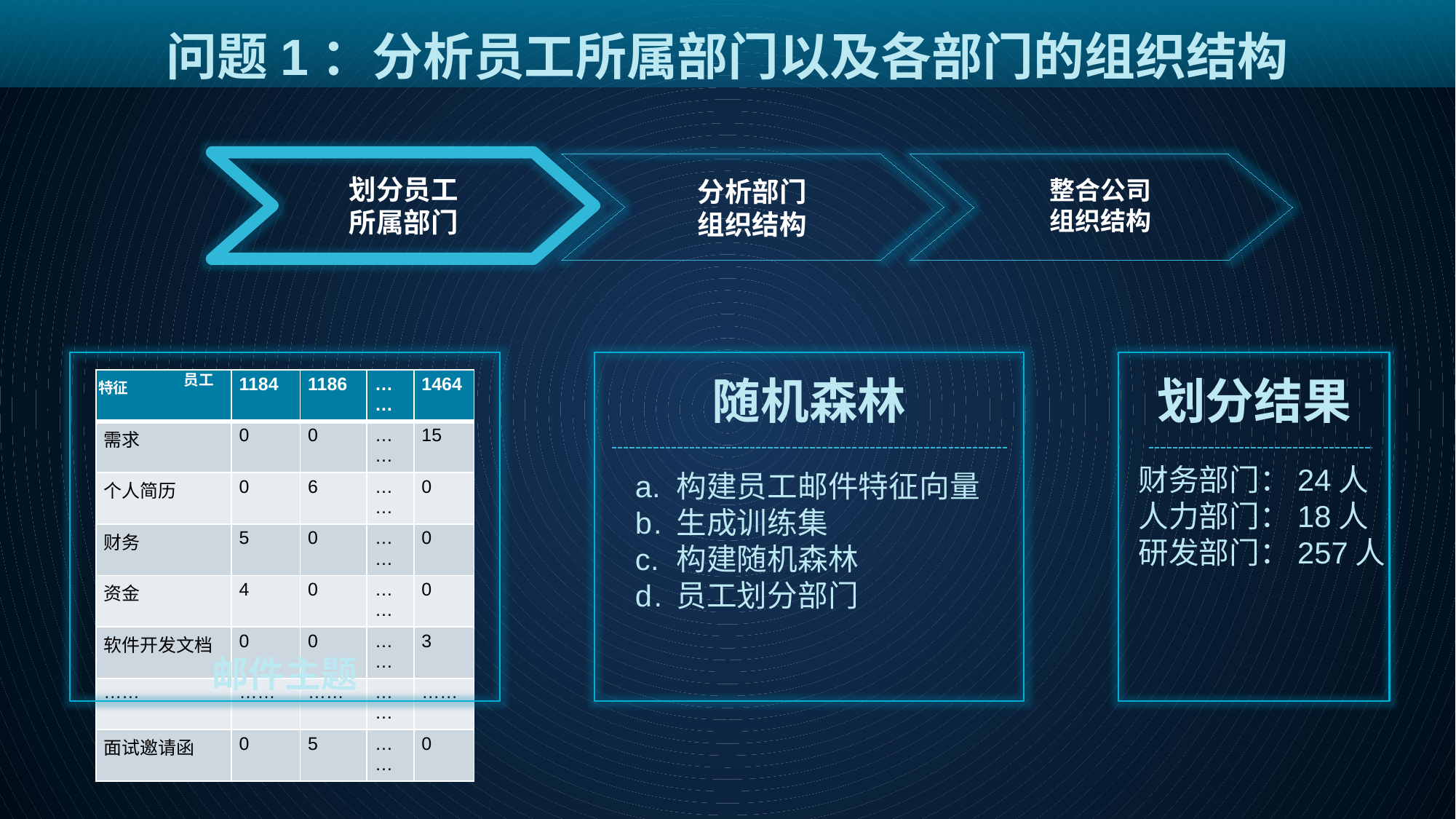

问题1：分析员工所属部门以及各部门的组织结构

划分员工
所属部门
整合公司
组织结构
分析部门
组织结构

划分结果
随机森林
员工
|  | 1184 | 1186 | …… | 1464 |
| --- | --- | --- | --- | --- |
| 需求 | 0 | 0 | …… | 15 |
| 个人简历 | 0 | 6 | …… | 0 |
| 财务 | 5 | 0 | …… | 0 |
| 资金 | 4 | 0 | …… | 0 |
| 软件开发文档 | 0 | 0 | …… | 3 |
| …… | …… | …… | …… | …… |
| 面试邀请函 | 0 | 5 | …… | 0 |
特征
财务部门：24人
人力部门：18人
研发部门：257人
构建员工邮件特征向量
生成训练集
构建随机森林
员工划分部门

邮件主题